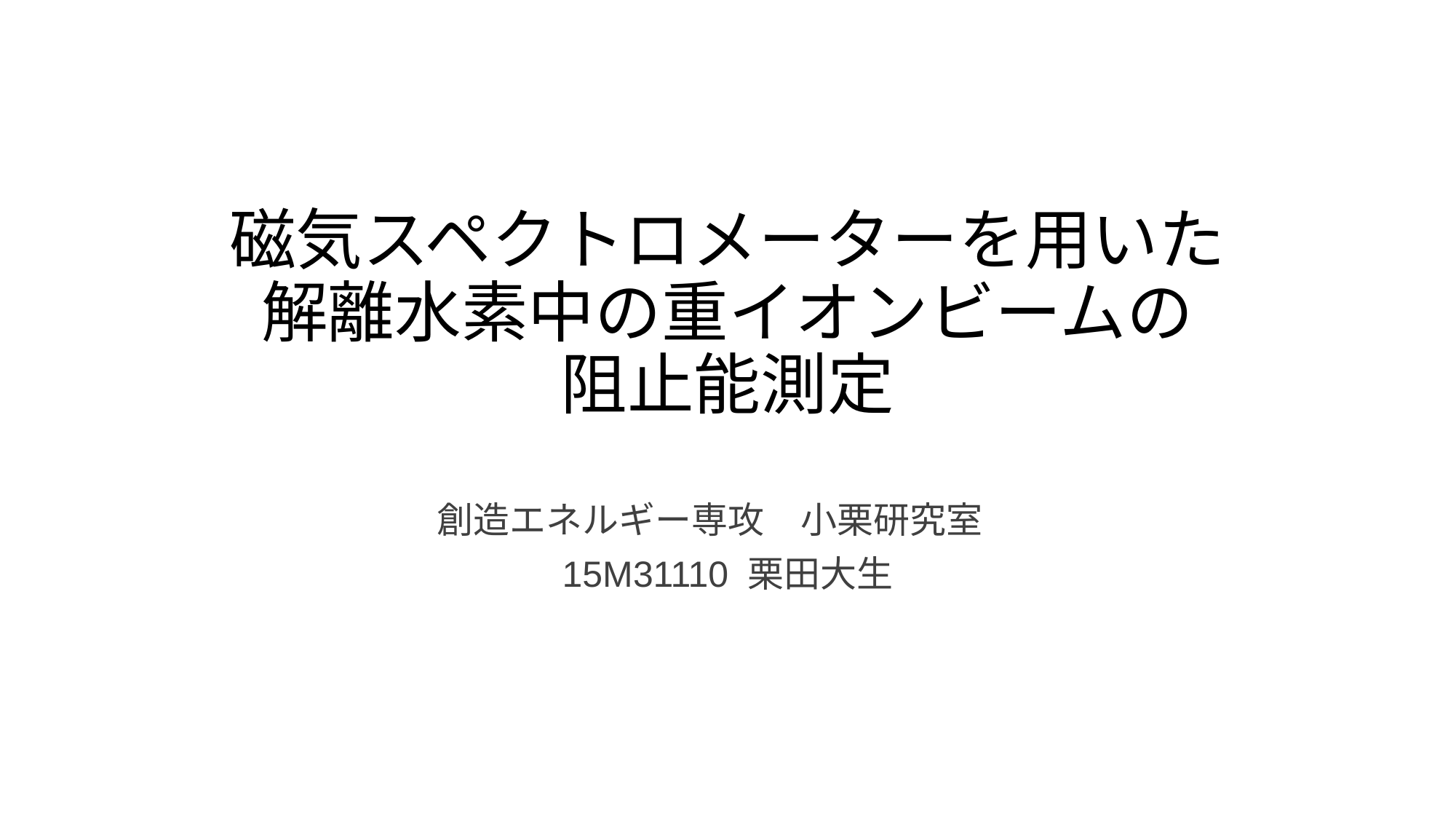

# 磁気スペクトロメーターを用いた 解離水素中の重イオンビームの 阻止能測定
創造エネルギー専攻　小栗研究室
15M31110 栗田大生